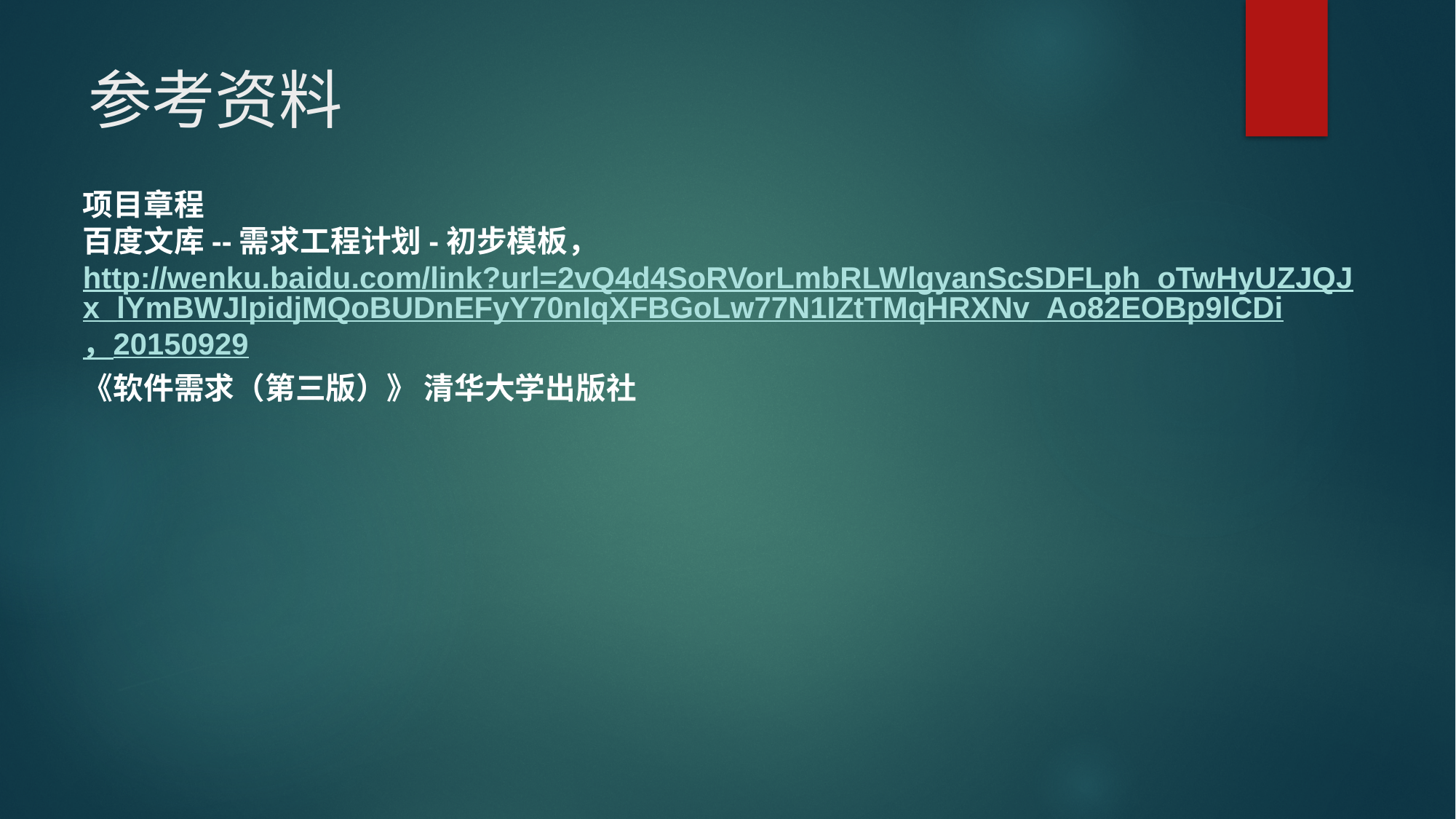

# 参考资料
项目章程
百度文库--需求工程计划-初步模板，
http://wenku.baidu.com/link?url=2vQ4d4SoRVorLmbRLWlgyanScSDFLph_oTwHyUZJQJx_lYmBWJlpidjMQoBUDnEFyY70nIqXFBGoLw77N1IZtTMqHRXNv_Ao82EOBp9lCDi，20150929
《软件需求（第三版）》 清华大学出版社